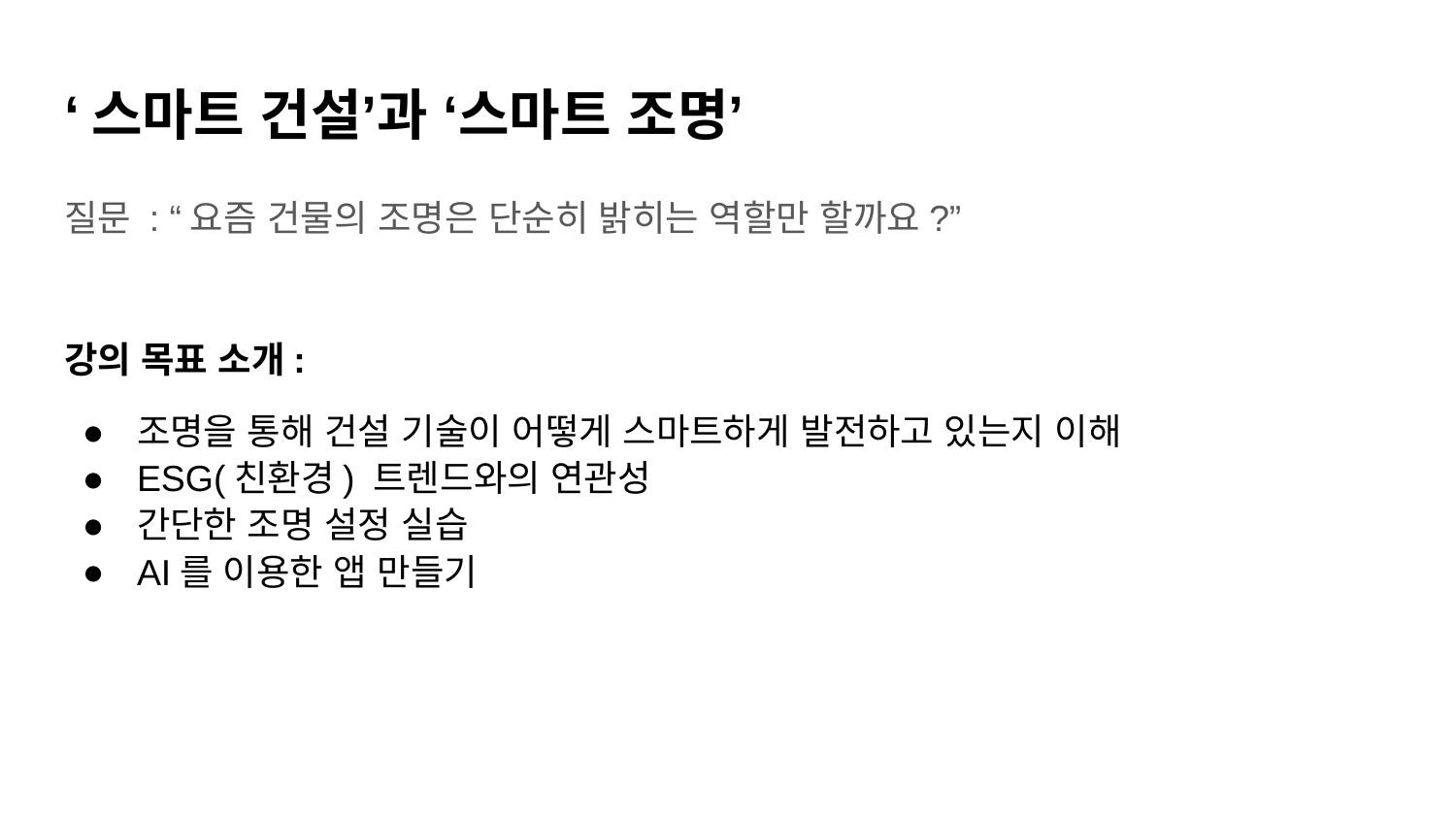

# ‘스마트 건설’과 ‘스마트 조명’
질문 : “요즘 건물의 조명은 단순히 밝히는 역할만 할까요?”

강의 목표 소개:
조명을 통해 건설 기술이 어떻게 스마트하게 발전하고 있는지 이해
ESG(친환경) 트렌드와의 연관성
간단한 조명 설정 실습
AI를 이용한 앱 만들기